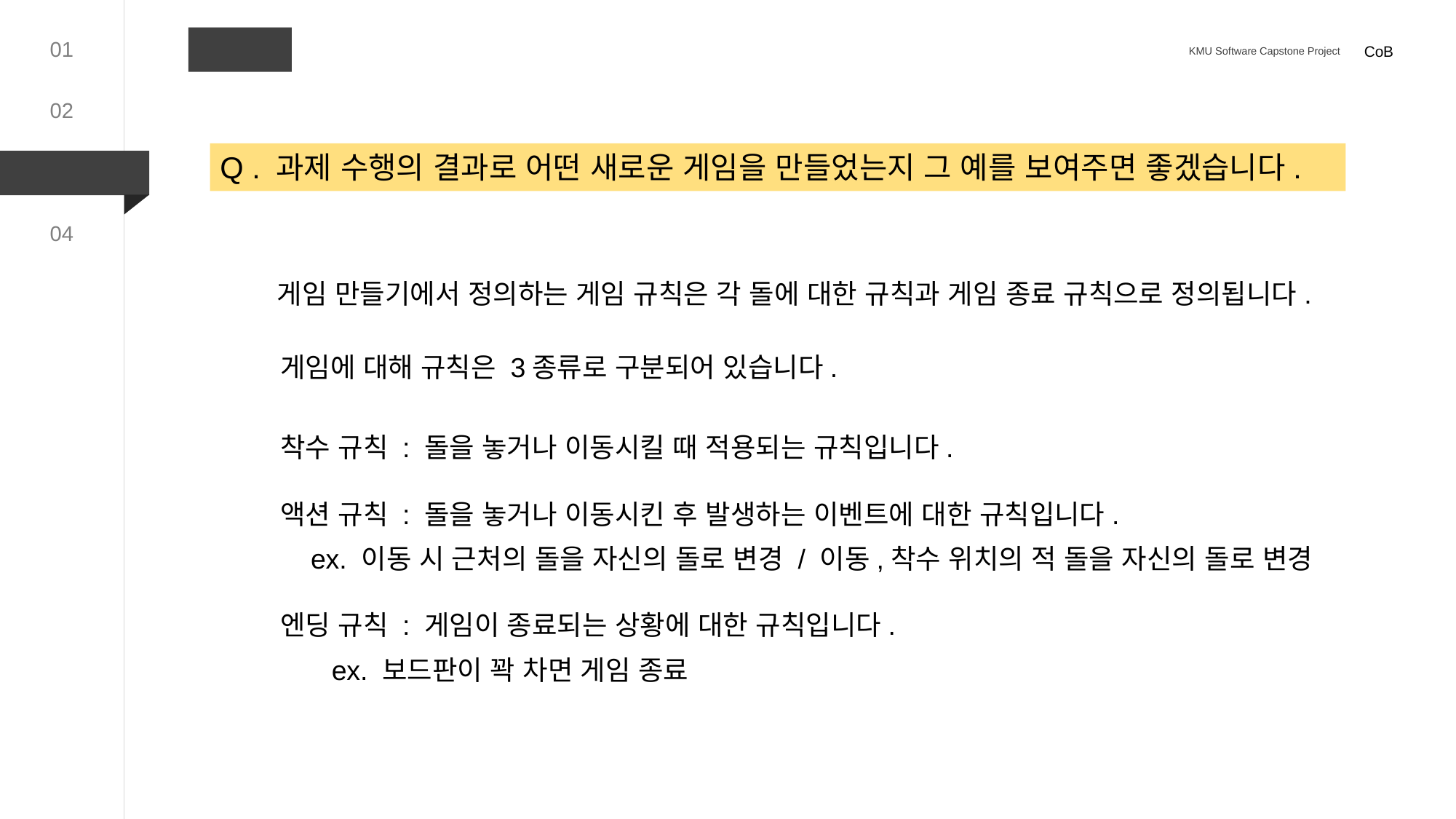

01
질의 응답
CoB
KMU Software Capstone Project
02
Q . 과제 수행의 결과로 어떤 새로운 게임을 만들었는지 그 예를 보여주면 좋겠습니다.

03
04
게임 만들기에서 정의하는 게임 규칙은 각 돌에 대한 규칙과 게임 종료 규칙으로 정의됩니다.
게임에 대해 규칙은 3종류로 구분되어 있습니다.
착수 규칙 : 돌을 놓거나 이동시킬 때 적용되는 규칙입니다.
액션 규칙 : 돌을 놓거나 이동시킨 후 발생하는 이벤트에 대한 규칙입니다.
    ex. 이동 시 근처의 돌을 자신의 돌로 변경 / 이동,착수 위치의 적 돌을 자신의 돌로 변경
엔딩 규칙 : 게임이 종료되는 상황에 대한 규칙입니다.
ex. 보드판이 꽉 차면 게임 종료